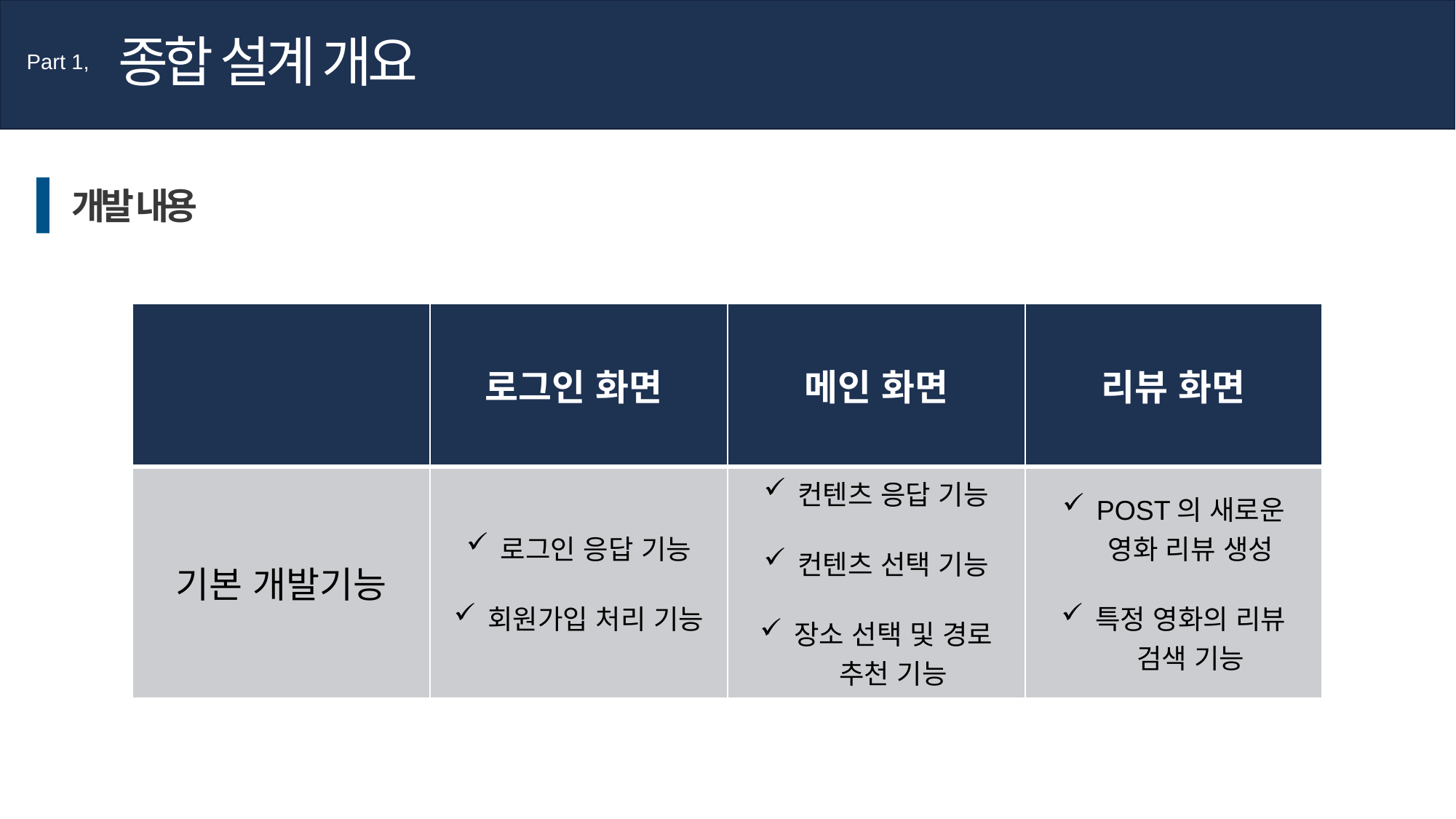

종합 설계 개요

Part 1,

개발 내용
|  | 로그인 화면 | 메인 화면 | 리뷰 화면 |
| --- | --- | --- | --- |
| 기본 개발기능 | 로그인 응답 기능 회원가입 처리 기능 | 컨텐츠 응답 기능 컨텐츠 선택 기능 장소 선택 및 경로 추천 기능 | POST의 새로운 영화 리뷰 생성 특정 영화의 리뷰 검색 기능 |